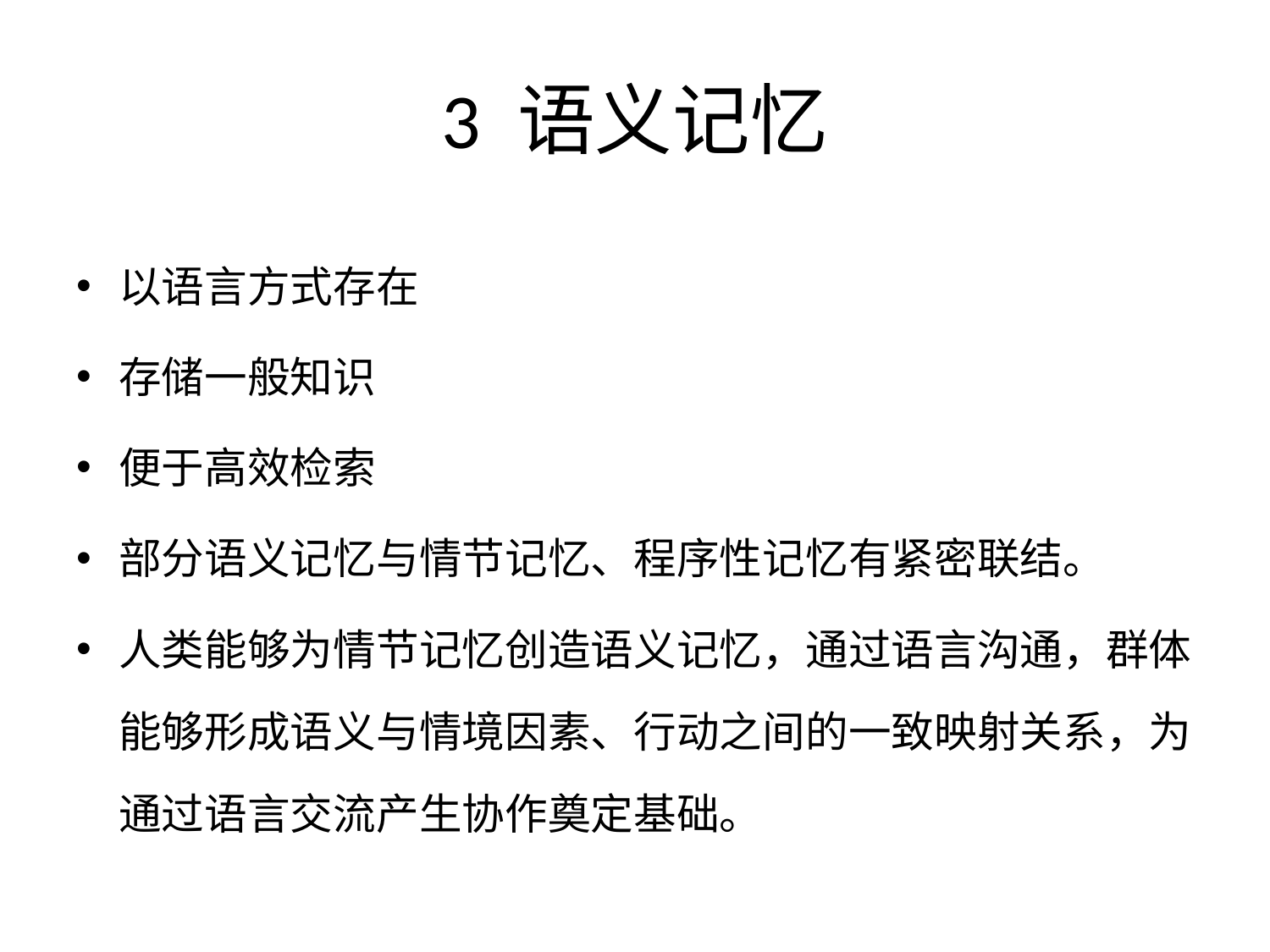

# 3 语义记忆
以语言方式存在
存储一般知识
便于高效检索
部分语义记忆与情节记忆、程序性记忆有紧密联结。
人类能够为情节记忆创造语义记忆，通过语言沟通，群体能够形成语义与情境因素、行动之间的一致映射关系，为通过语言交流产生协作奠定基础。